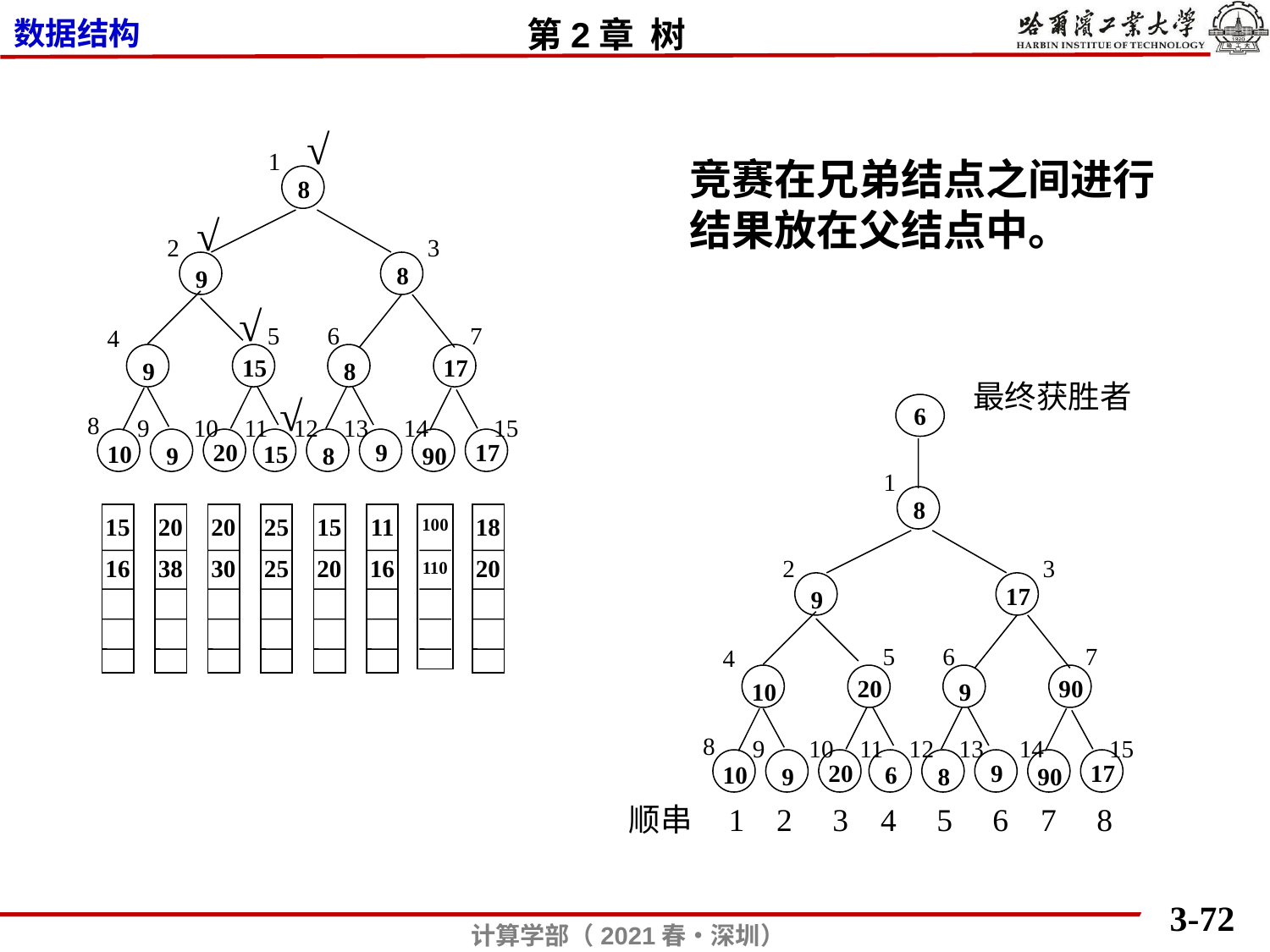

√
1

8

8
9

15
17
9
8

20
9
17
10
15
9
8
90
15
16

20
38

20
30

25
25

15
20

11
16

100

110

18
20

2
3
5
6
7
4
8
9
10
11
12
13
14
15
竞赛在兄弟结点之间进行
结果放在父结点中。
√
√
最终获胜者
6

1

8

17
9

20
90
10
9

20
9
17
10
6
9
8
90
2
3
5
6
7
4
8
9
10
11
12
13
14
15
 顺串    1    2     3    4     5     6    7     8
√